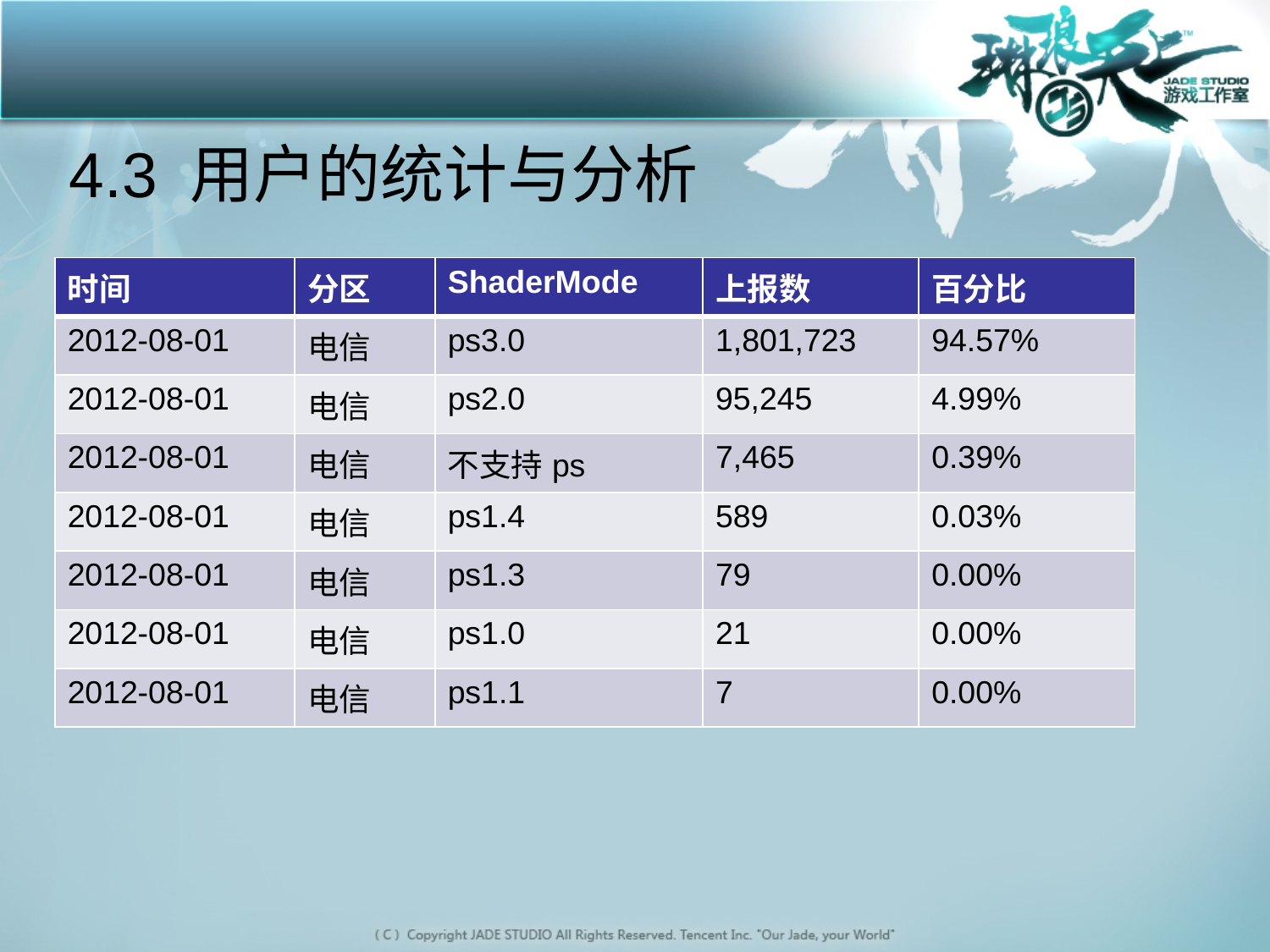

# 4.3 用户的统计与分析
| 时间 | 分区 | ShaderMode | 上报数 | 百分比 |
| --- | --- | --- | --- | --- |
| 2012-08-01 | 电信 | ps3.0 | 1,801,723 | 94.57% |
| 2012-08-01 | 电信 | ps2.0 | 95,245 | 4.99% |
| 2012-08-01 | 电信 | 不支持ps | 7,465 | 0.39% |
| 2012-08-01 | 电信 | ps1.4 | 589 | 0.03% |
| 2012-08-01 | 电信 | ps1.3 | 79 | 0.00% |
| 2012-08-01 | 电信 | ps1.0 | 21 | 0.00% |
| 2012-08-01 | 电信 | ps1.1 | 7 | 0.00% |